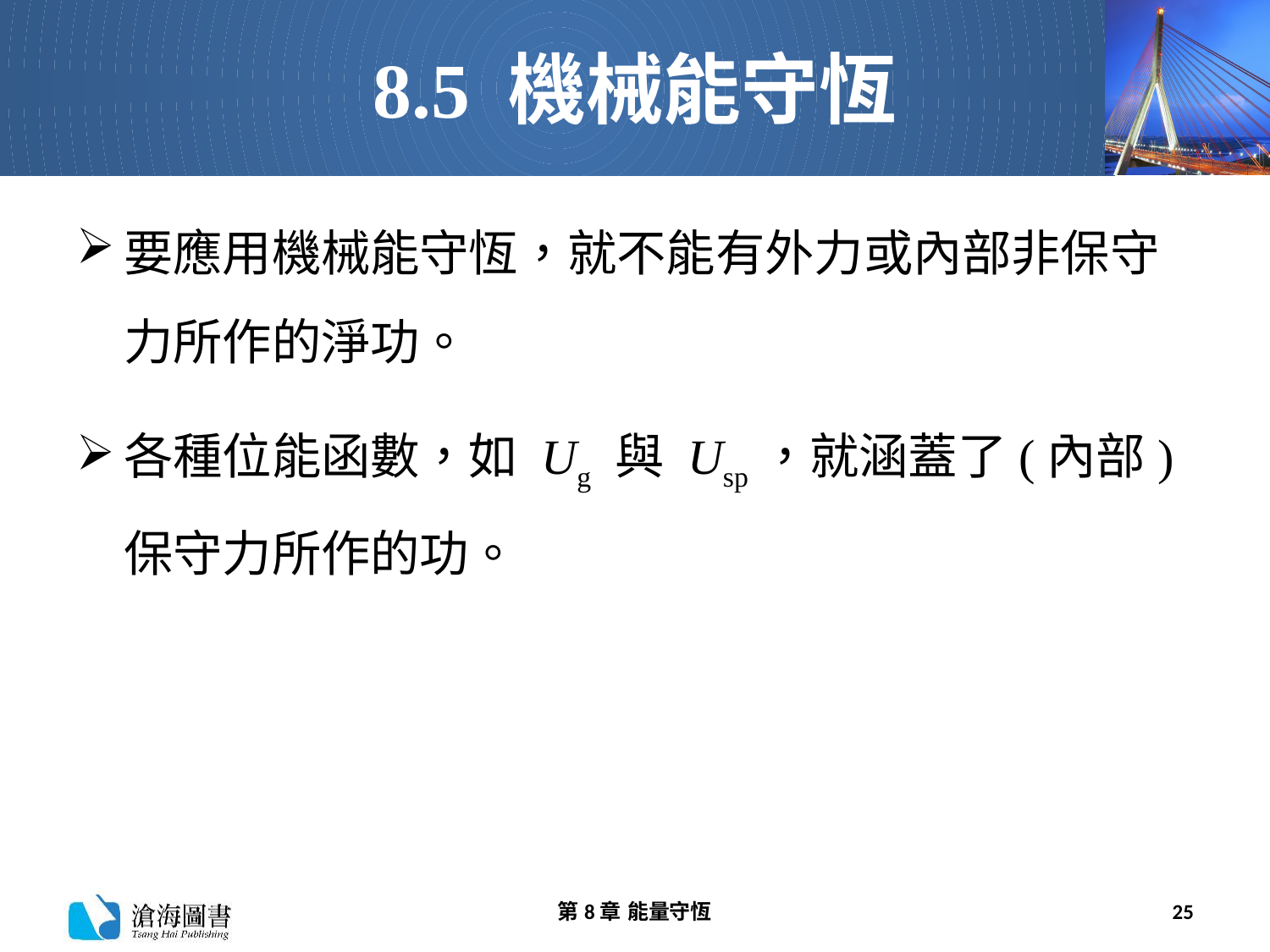

# 8.5 機械能守恆
要應用機械能守恆，就不能有外力或內部非保守力所作的淨功。
各種位能函數，如 Ug 與 Usp，就涵蓋了(內部)保守力所作的功。
第8章 能量守恆
25